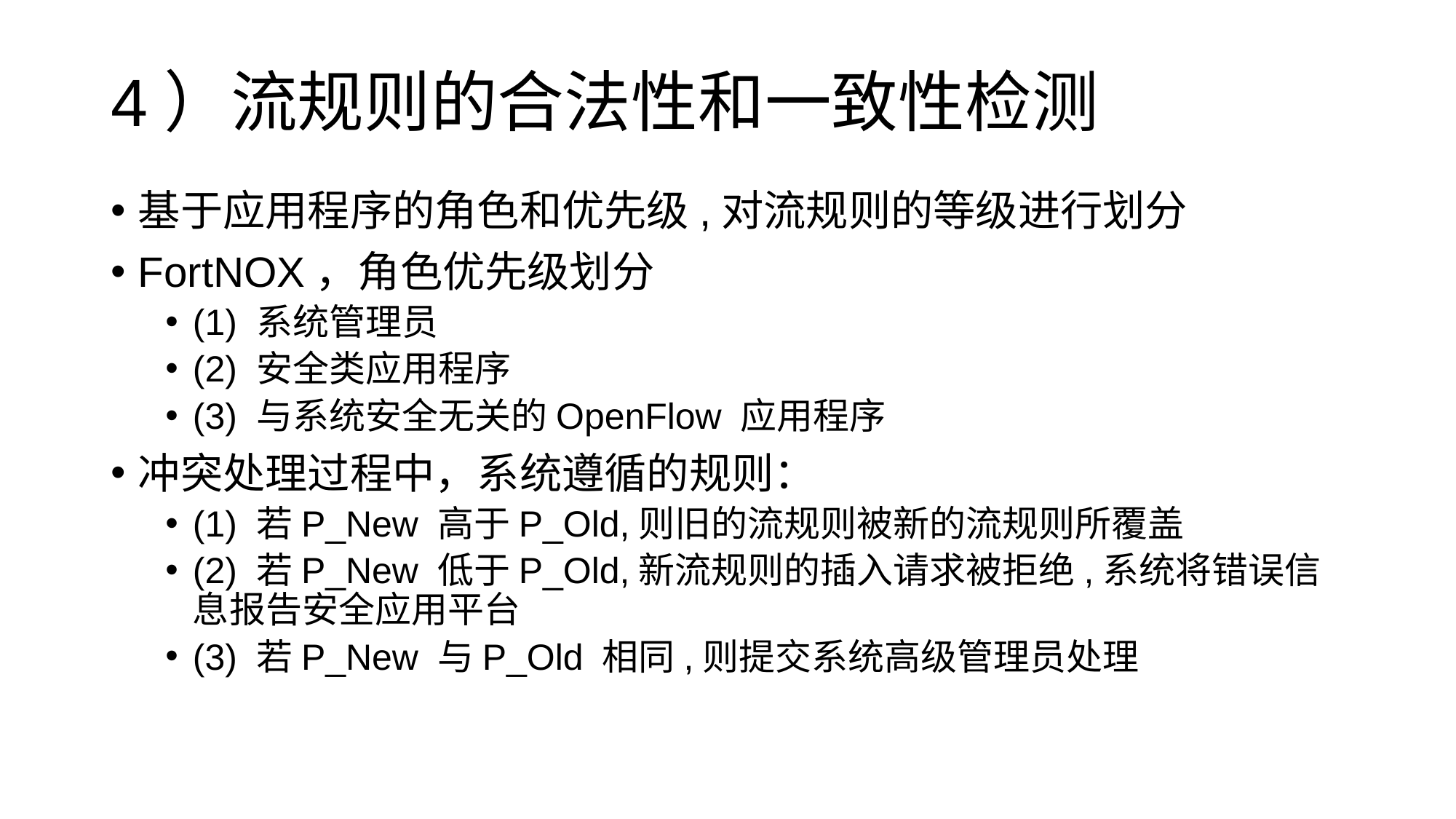

# 4）流规则的合法性和一致性检测
基于应用程序的角色和优先级,对流规则的等级进行划分
FortNOX，角色优先级划分
(1) 系统管理员
(2) 安全类应用程序
(3) 与系统安全无关的OpenFlow 应用程序
冲突处理过程中，系统遵循的规则：
(1) 若P_New 高于P_Old,则旧的流规则被新的流规则所覆盖
(2) 若P_New 低于P_Old,新流规则的插入请求被拒绝,系统将错误信息报告安全应用平台
(3) 若P_New 与P_Old 相同,则提交系统高级管理员处理